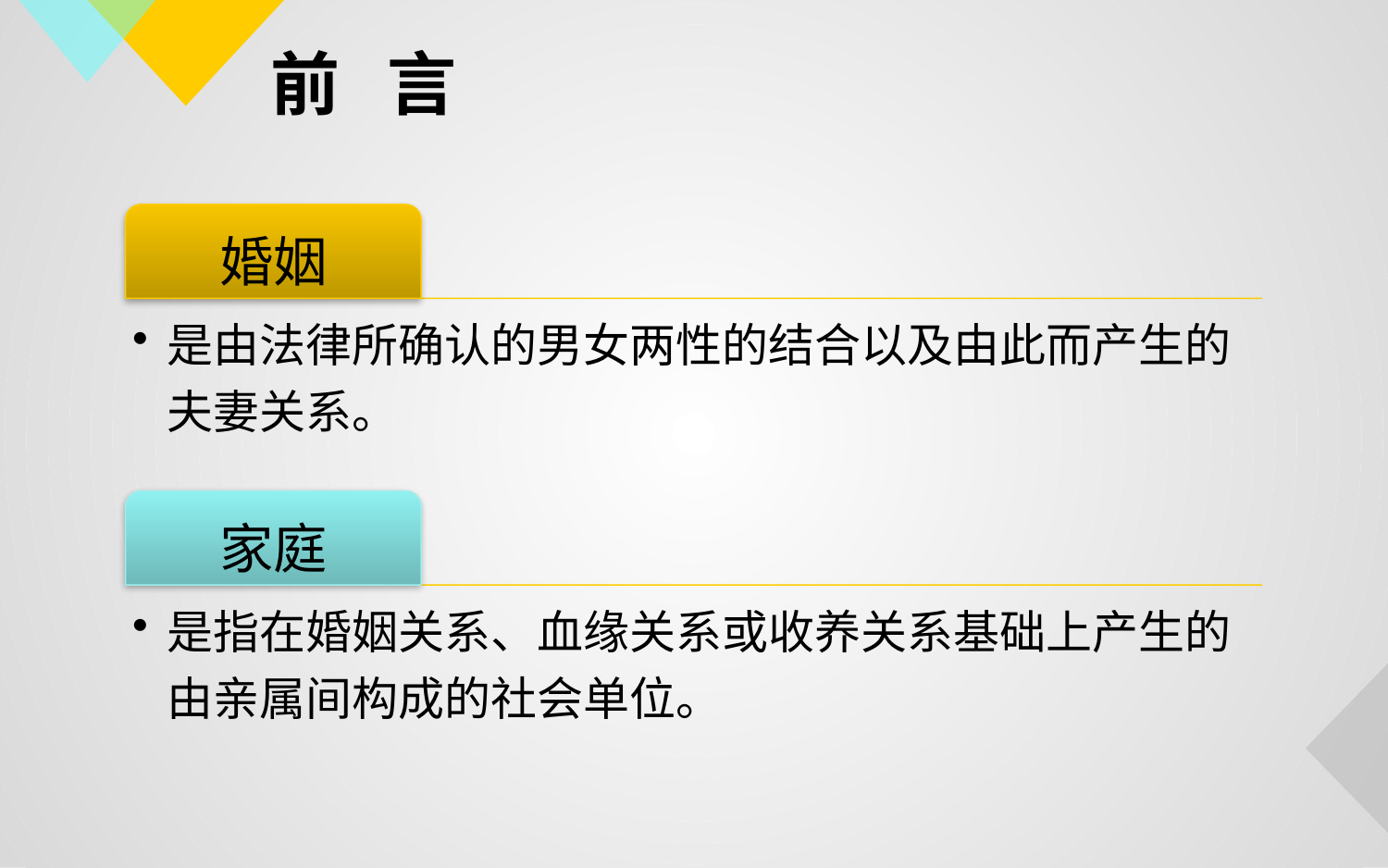

# 前   言

婚姻
是由法律所确认的男女两性的结合以及由此而产生的夫妻关系。

家庭
是指在婚姻关系、血缘关系或收养关系基础上产生的由亲属间构成的社会单位。